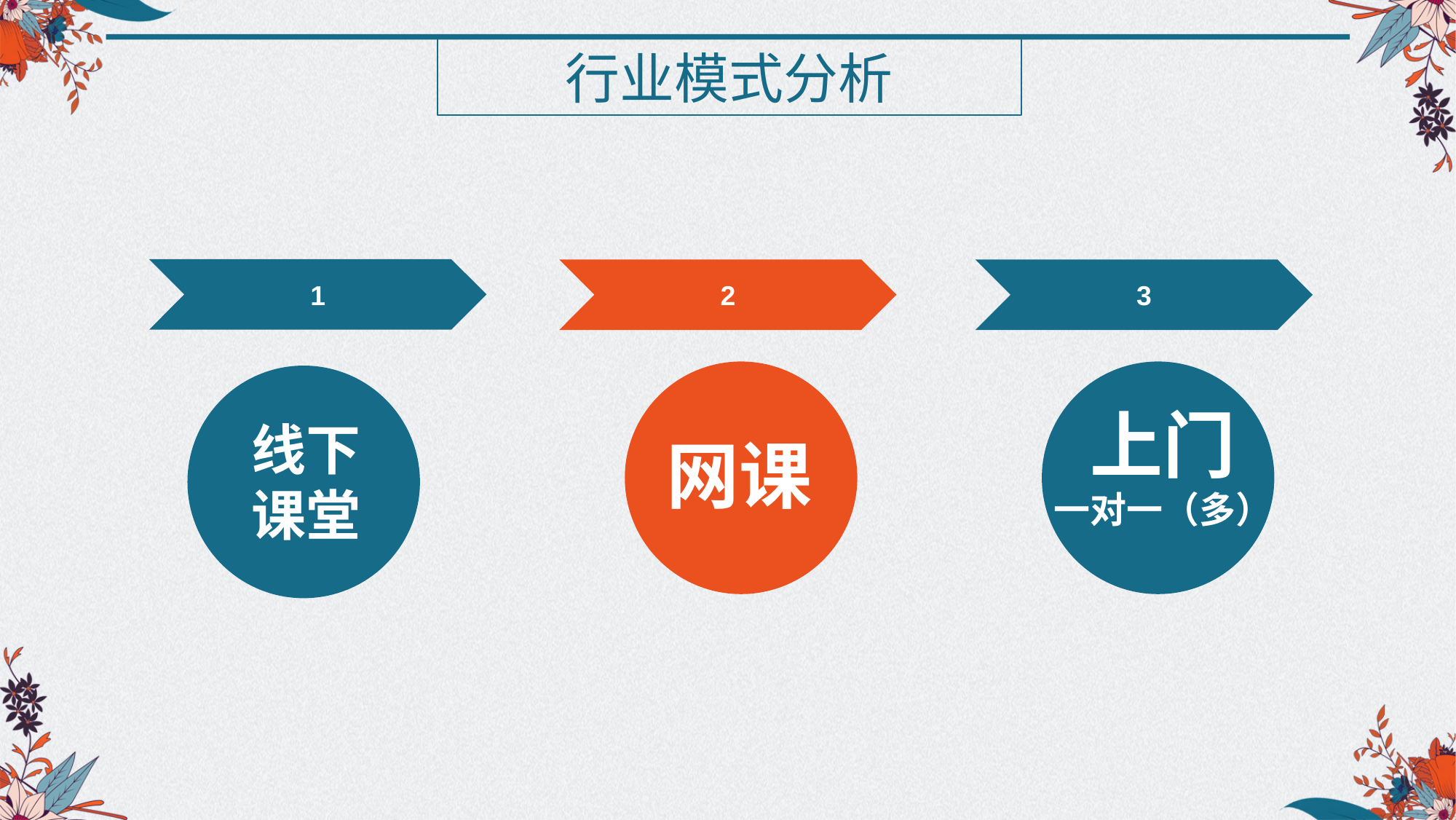

行业模式分析
1
2
3

上门
一对一（多）
线下
课堂
网课